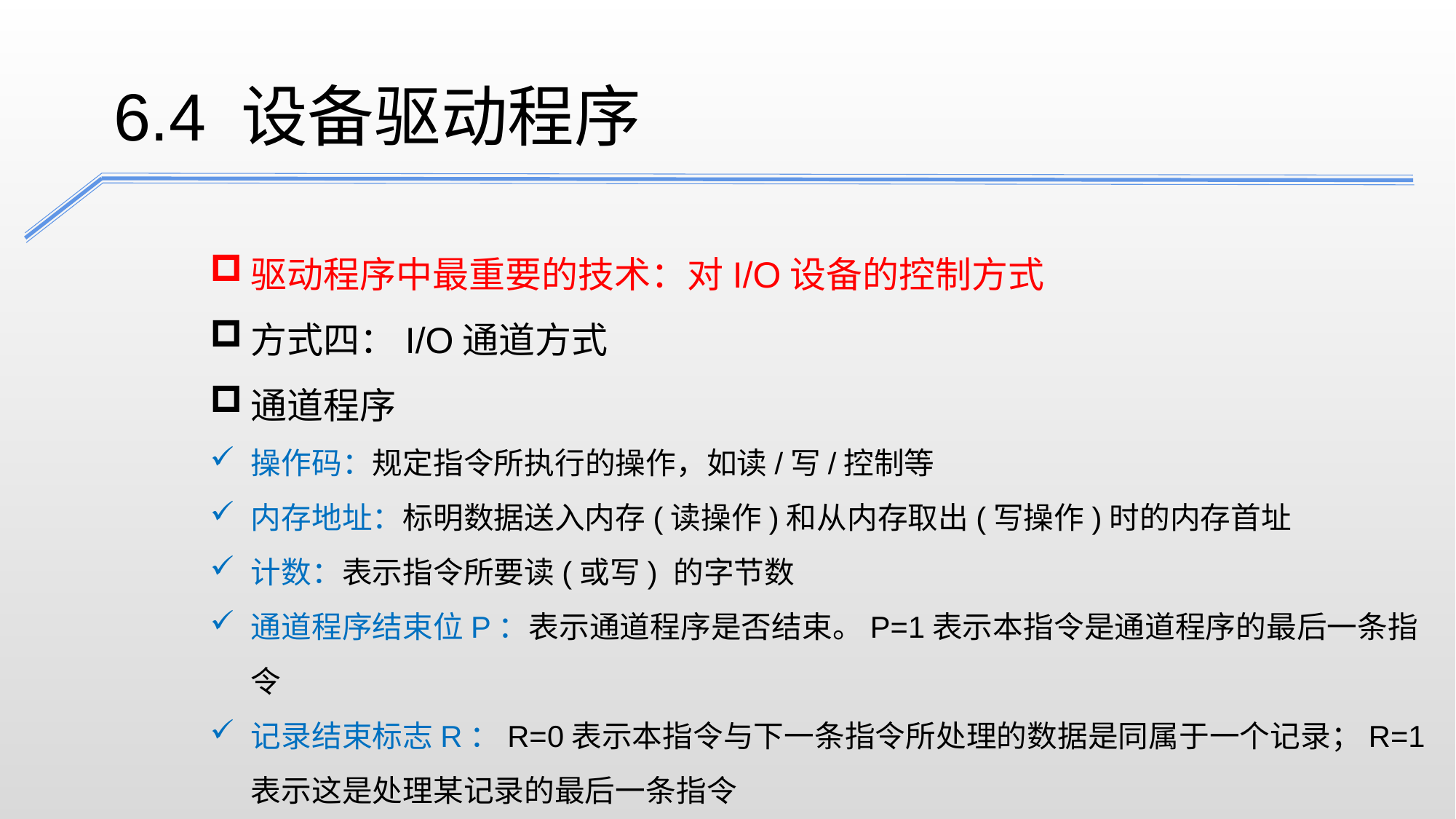

6.4 设备驱动程序
驱动程序中最重要的技术：对I/O设备的控制方式
方式四：I/O通道方式
通道程序
操作码：规定指令所执行的操作，如读/写/控制等
内存地址：标明数据送入内存(读操作)和从内存取出(写操作)时的内存首址
计数：表示指令所要读(或写) 的字节数
通道程序结束位P：表示通道程序是否结束。P=1表示本指令是通道程序的最后一条指令
记录结束标志R：R=0表示本指令与下一条指令所处理的数据是同属于一个记录；R=1表示这是处理某记录的最后一条指令